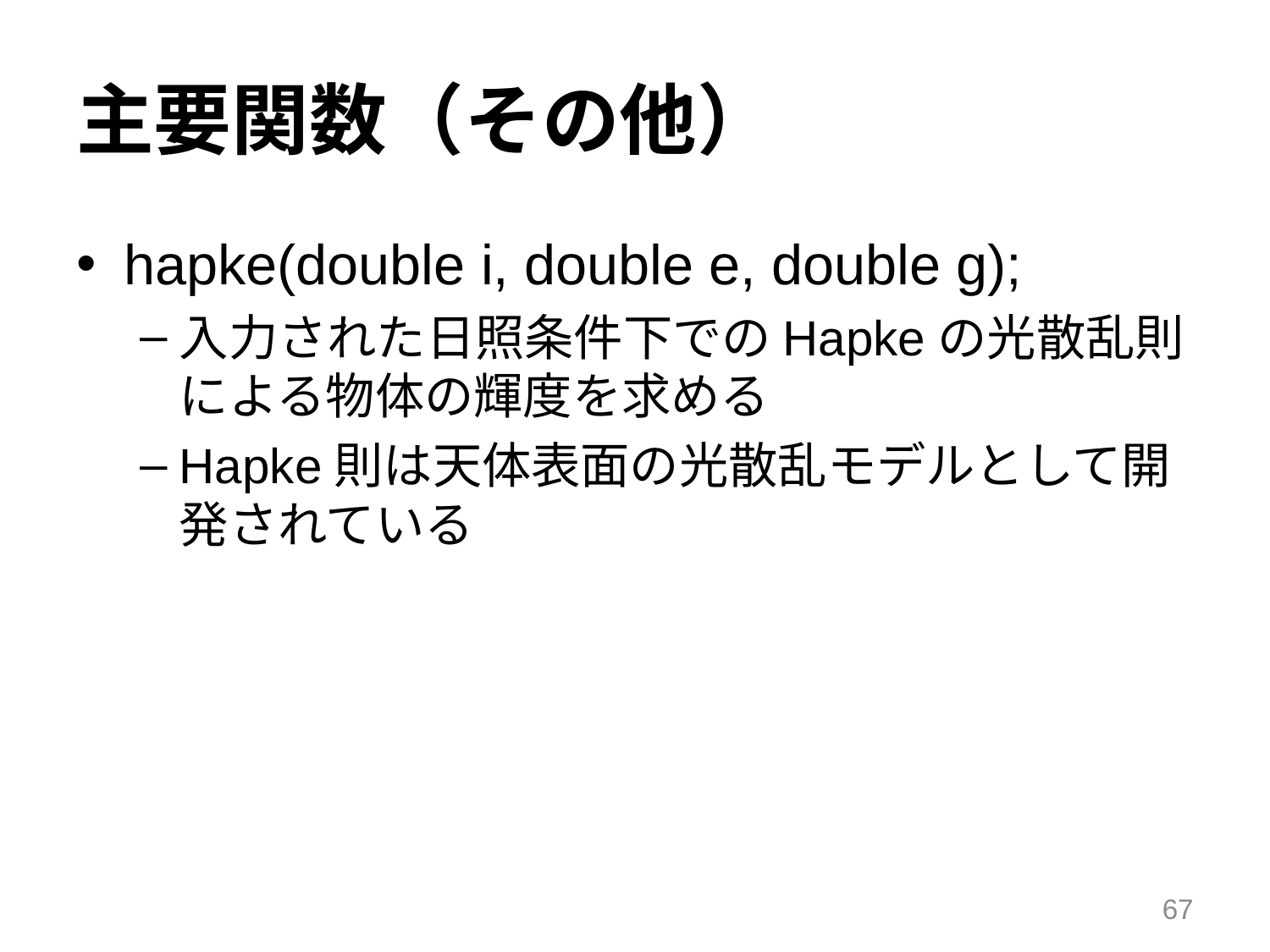

# 主要関数（その他）
hapke(double i, double e, double g);
入力された日照条件下でのHapkeの光散乱則による物体の輝度を求める
Hapke則は天体表面の光散乱モデルとして開発されている
67